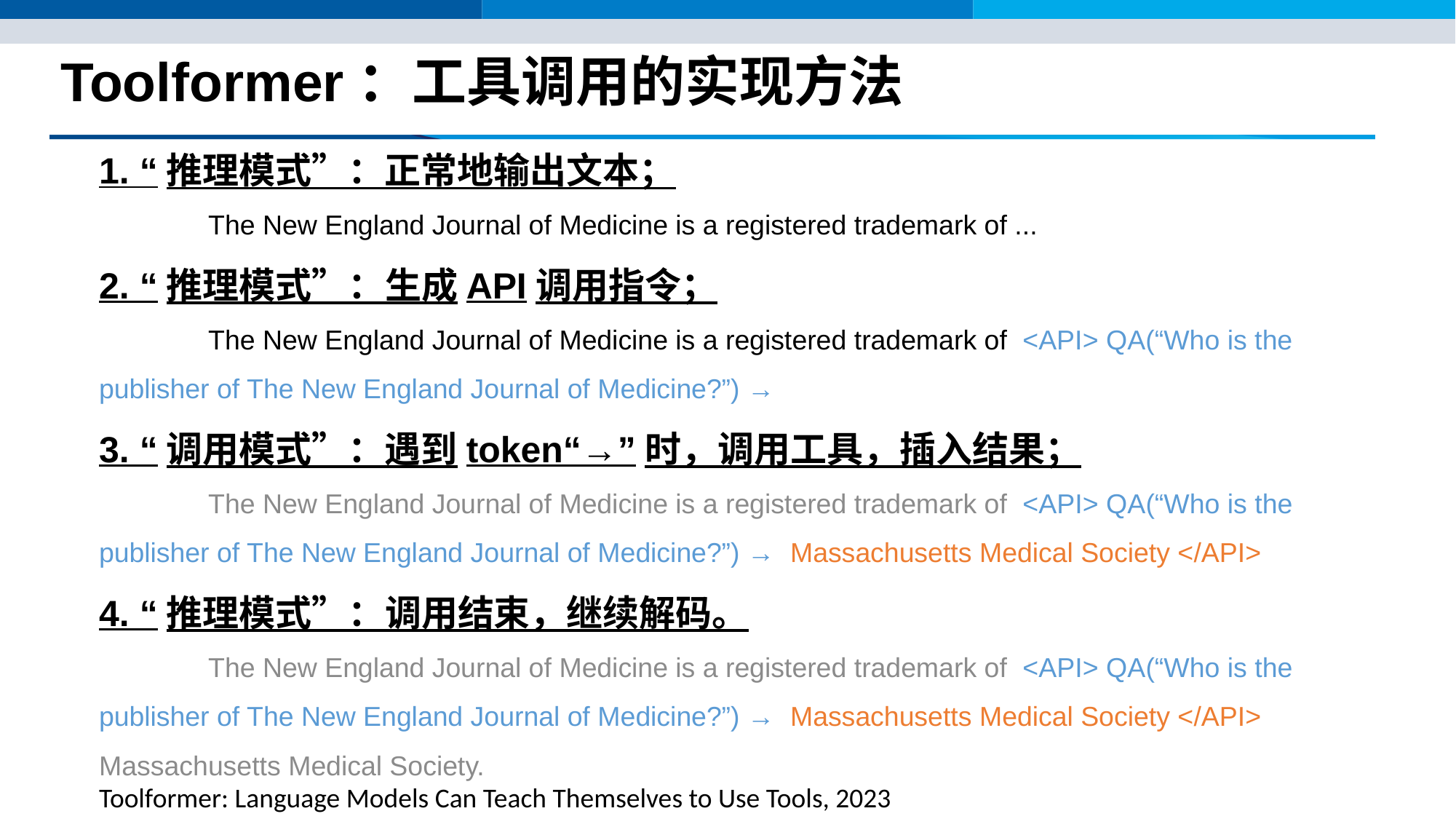

# Toolformer：工具调用的实现方法
1. “推理模式”：正常地输出文本；
	The New England Journal of Medicine is a registered trademark of ...
2. “推理模式”：生成API调用指令；
	The New England Journal of Medicine is a registered trademark of  <API> QA(“Who is the publisher of The New England Journal of Medicine?”) →
3. “调用模式”：遇到token“→”时，调用工具，插入结果；
	The New England Journal of Medicine is a registered trademark of  <API> QA(“Who is the publisher of The New England Journal of Medicine?”) →  Massachusetts Medical Society </API>
4. “推理模式”：调用结束，继续解码。
	The New England Journal of Medicine is a registered trademark of  <API> QA(“Who is the publisher of The New England Journal of Medicine?”) →  Massachusetts Medical Society </API> Massachusetts Medical Society.

Toolformer: Language Models Can Teach Themselves to Use Tools, 2023